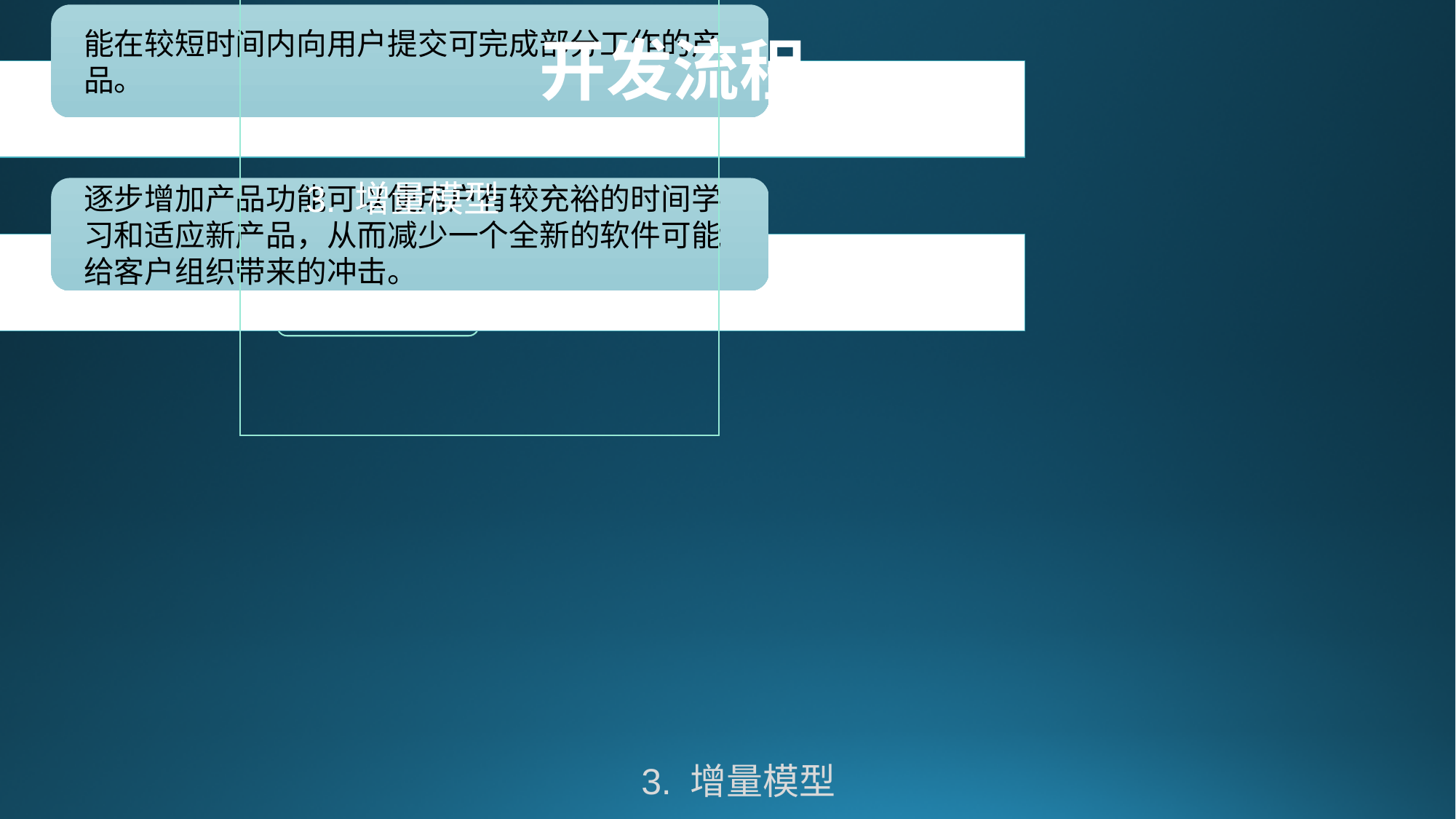

开发流程
3. 增量模型
优点：

能在较短时间内向用户提交可完成部分工作的产品。

逐步增加产品功能可以使用户有较充裕的时间学习和适应新产品，从而减少一个全新的软件可能给客户组织带来的冲击。
3. 增量模型